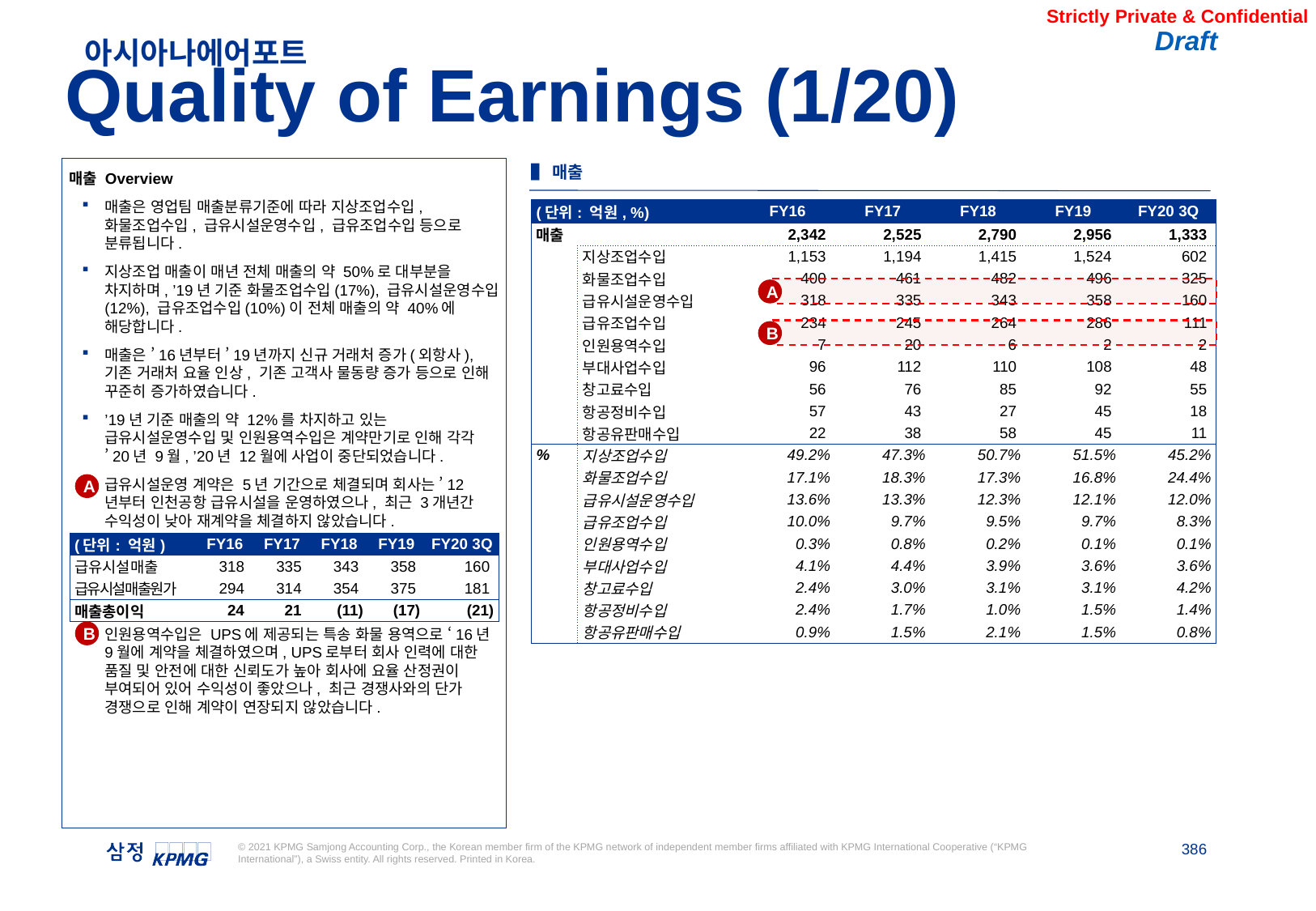

아시아나에어포트
Quality of Earnings (1/20)
▌매출

매출 Overview
매출은 영업팀 매출분류기준에 따라 지상조업수입, 화물조업수입, 급유시설운영수입, 급유조업수입 등으로 분류됩니다.
지상조업 매출이 매년 전체 매출의 약 50%로 대부분을 차지하며, ’19년 기준 화물조업수입(17%), 급유시설운영수입(12%), 급유조업수입(10%)이 전체 매출의 약 40%에 해당합니다.
매출은 ’16년부터 ’19년까지 신규 거래처 증가(외항사), 기존 거래처 요율 인상, 기존 고객사 물동량 증가 등으로 인해 꾸준히 증가하였습니다.
’19년 기준 매출의 약 12%를 차지하고 있는 급유시설운영수입 및 인원용역수입은 계약만기로 인해 각각 ’20년 9월, ’20년 12월에 사업이 중단되었습니다.
급유시설운영 계약은 5년 기간으로 체결되며 회사는 ’12년부터 인천공항 급유시설을 운영하였으나, 최근 3개년간 수익성이 낮아 재계약을 체결하지 않았습니다.

인원용역수입은 UPS에 제공되는 특송 화물 용역으로 ‘16년 9월에 계약을 체결하였으며, UPS로부터 회사 인력에 대한 품질 및 안전에 대한 신뢰도가 높아 회사에 요율 산정권이 부여되어 있어 수익성이 좋았으나, 최근 경쟁사와의 단가 경쟁으로 인해 계약이 연장되지 않았습니다.

| (단위: 억원, %) |  | FY16 | FY17 | FY18 | FY19 | FY20 3Q |
| --- | --- | --- | --- | --- | --- | --- |
| 매출 |  | 2,342 | 2,525 | 2,790 | 2,956 | 1,333 |
|  | 지상조업수입 | 1,153 | 1,194 | 1,415 | 1,524 | 602 |
|  | 화물조업수입 | 400 | 461 | 482 | 496 | 325 |
|  | 급유시설운영수입 | 318 | 335 | 343 | 358 | 160 |
|  | 급유조업수입 | 234 | 245 | 264 | 286 | 111 |
|  | 인원용역수입 | 7 | 20 | 6 | 2 | 2 |
|  | 부대사업수입 | 96 | 112 | 110 | 108 | 48 |
|  | 창고료수입 | 56 | 76 | 85 | 92 | 55 |
|  | 항공정비수입 | 57 | 43 | 27 | 45 | 18 |
|  | 항공유판매수입 | 22 | 38 | 58 | 45 | 11 |
| % | 지상조업수입 | 49.2% | 47.3% | 50.7% | 51.5% | 45.2% |
|  | 화물조업수입 | 17.1% | 18.3% | 17.3% | 16.8% | 24.4% |
|  | 급유시설운영수입 | 13.6% | 13.3% | 12.3% | 12.1% | 12.0% |
|  | 급유조업수입 | 10.0% | 9.7% | 9.5% | 9.7% | 8.3% |
|  | 인원용역수입 | 0.3% | 0.8% | 0.2% | 0.1% | 0.1% |
|  | 부대사업수입 | 4.1% | 4.4% | 3.9% | 3.6% | 3.6% |
|  | 창고료수입 | 2.4% | 3.0% | 3.1% | 3.1% | 4.2% |
|  | 항공정비수입 | 2.4% | 1.7% | 1.0% | 1.5% | 1.4% |
|  | 항공유판매수입 | 0.9% | 1.5% | 2.1% | 1.5% | 0.8% |

A

B
A
| (단위: 억원) | FY16 | FY17 | FY18 | FY19 | FY20 3Q |
| --- | --- | --- | --- | --- | --- |
| 급유시설매출 | 318 | 335 | 343 | 358 | 160 |
| 급유시설매출원가 | 294 | 314 | 354 | 375 | 181 |
| 매출총이익 | 24 | 21 | (11) | (17) | (21) |
B